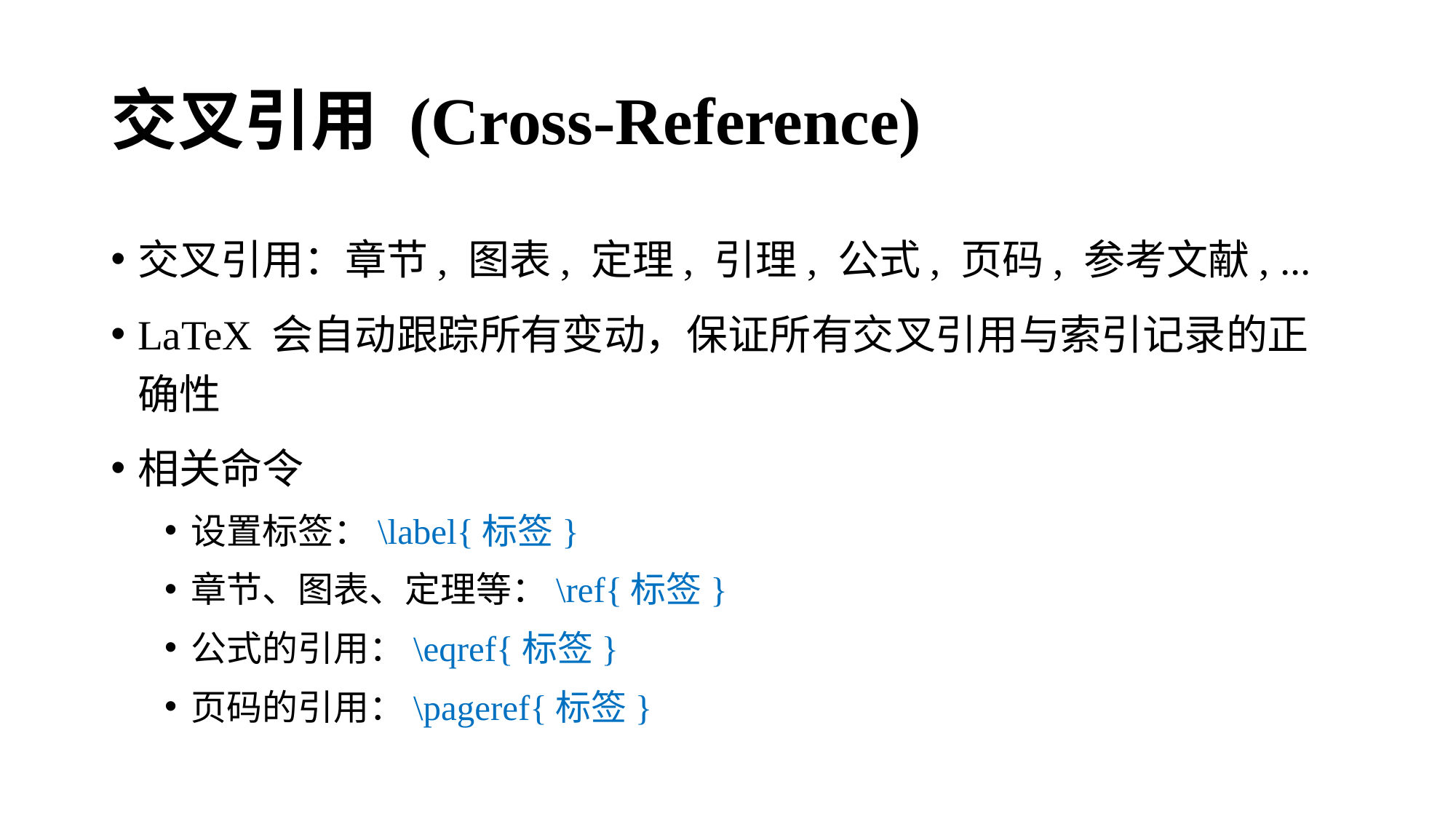

# 交叉引用 (Cross-Reference)
交叉引用：章节, 图表, 定理, 引理, 公式, 页码, 参考文献, ...
LaTeX 会自动跟踪所有变动，保证所有交叉引用与索引记录的正确性
相关命令
设置标签：\label{标签}
章节、图表、定理等：\ref{标签}
公式的引用：\eqref{标签}
页码的引用：\pageref{标签}